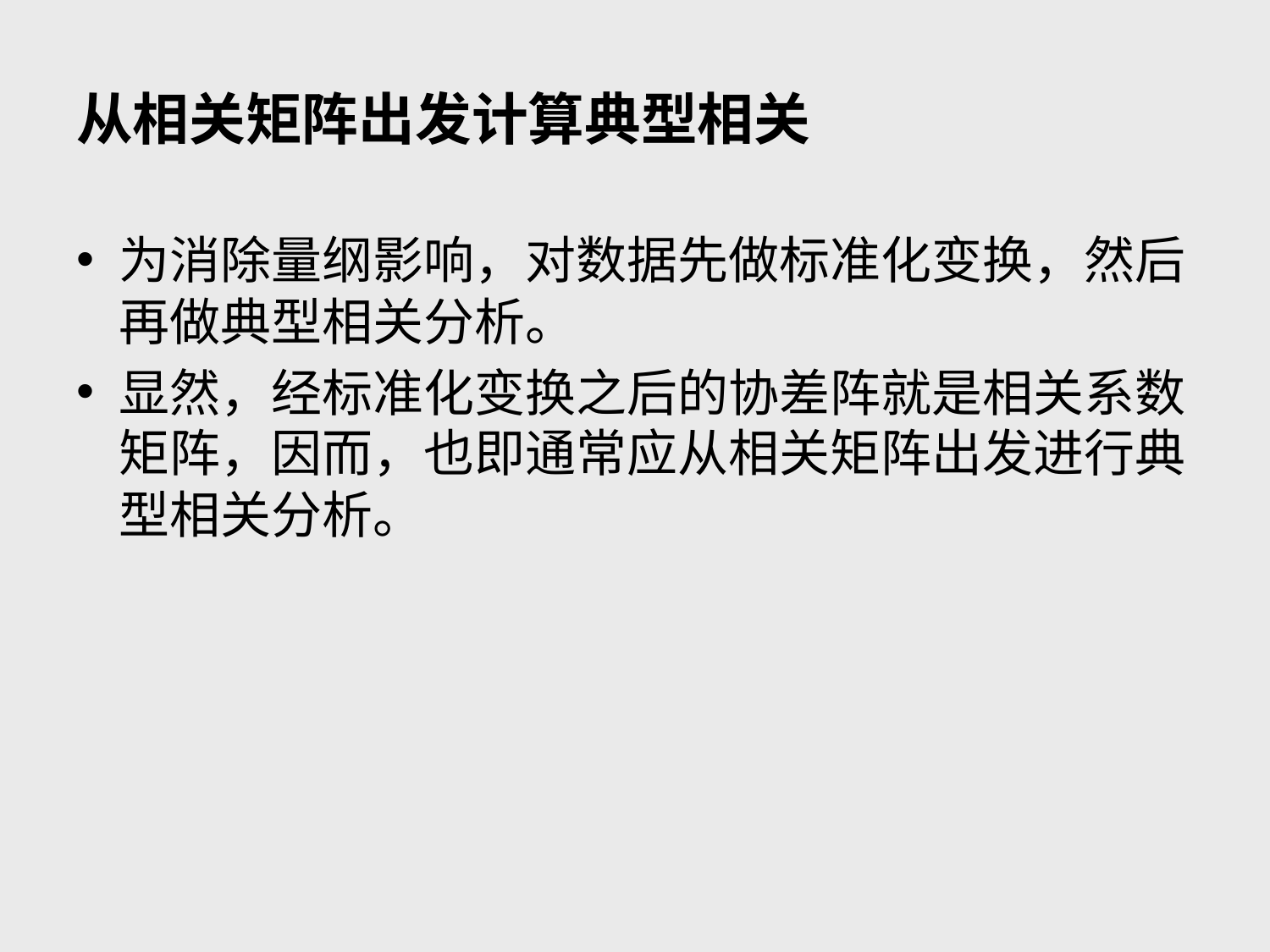

# 从相关矩阵出发计算典型相关
为消除量纲影响，对数据先做标准化变换，然后再做典型相关分析。
显然，经标准化变换之后的协差阵就是相关系数矩阵，因而，也即通常应从相关矩阵出发进行典型相关分析。